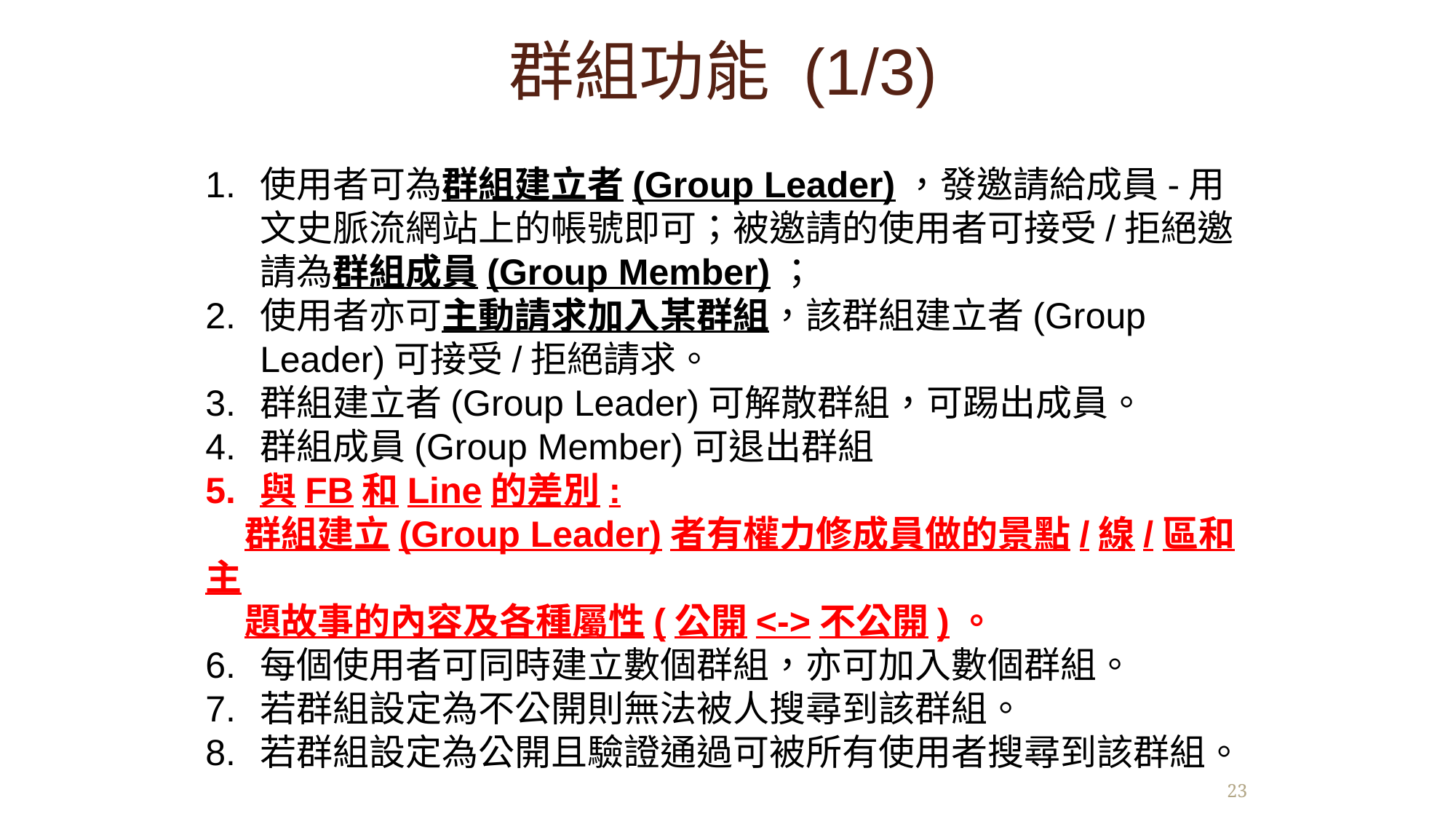

# 群組功能 (1/3)
使用者可為群組建立者(Group Leader)，發邀請給成員-用文史脈流網站上的帳號即可；被邀請的使用者可接受/拒絕邀請為群組成員(Group Member)；
使用者亦可主動請求加入某群組，該群組建立者(Group Leader)可接受/拒絕請求。
群組建立者(Group Leader)可解散群組，可踢出成員。
群組成員(Group Member)可退出群組
與FB和Line的差別:
   群組建立(Group Leader)者有權力修成員做的景點/線/區和主
   題故事的內容及各種屬性(公開<->不公開)。
每個使用者可同時建立數個群組，亦可加入數個群組。
若群組設定為不公開則無法被人搜尋到該群組。
若群組設定為公開且驗證通過可被所有使用者搜尋到該群組。
23